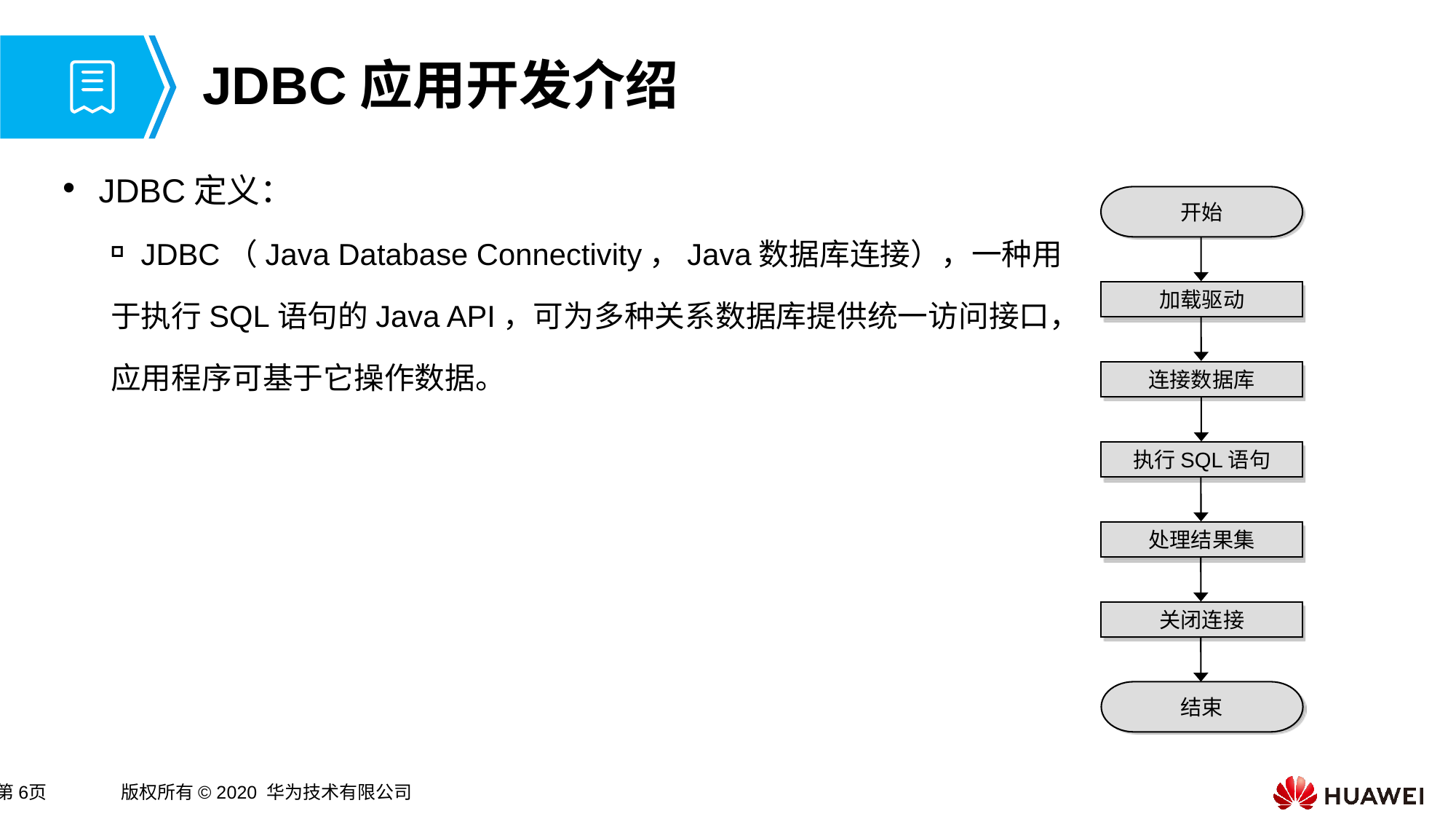

# JDBC应用开发介绍
JDBC定义：
JDBC（Java Database Connectivity，Java数据库连接），一种用
于执行SQL语句的Java API，可为多种关系数据库提供统一访问接口，
应用程序可基于它操作数据。

开始
加载驱动
连接数据库
执行SQL语句
处理结果集
关闭连接
结束